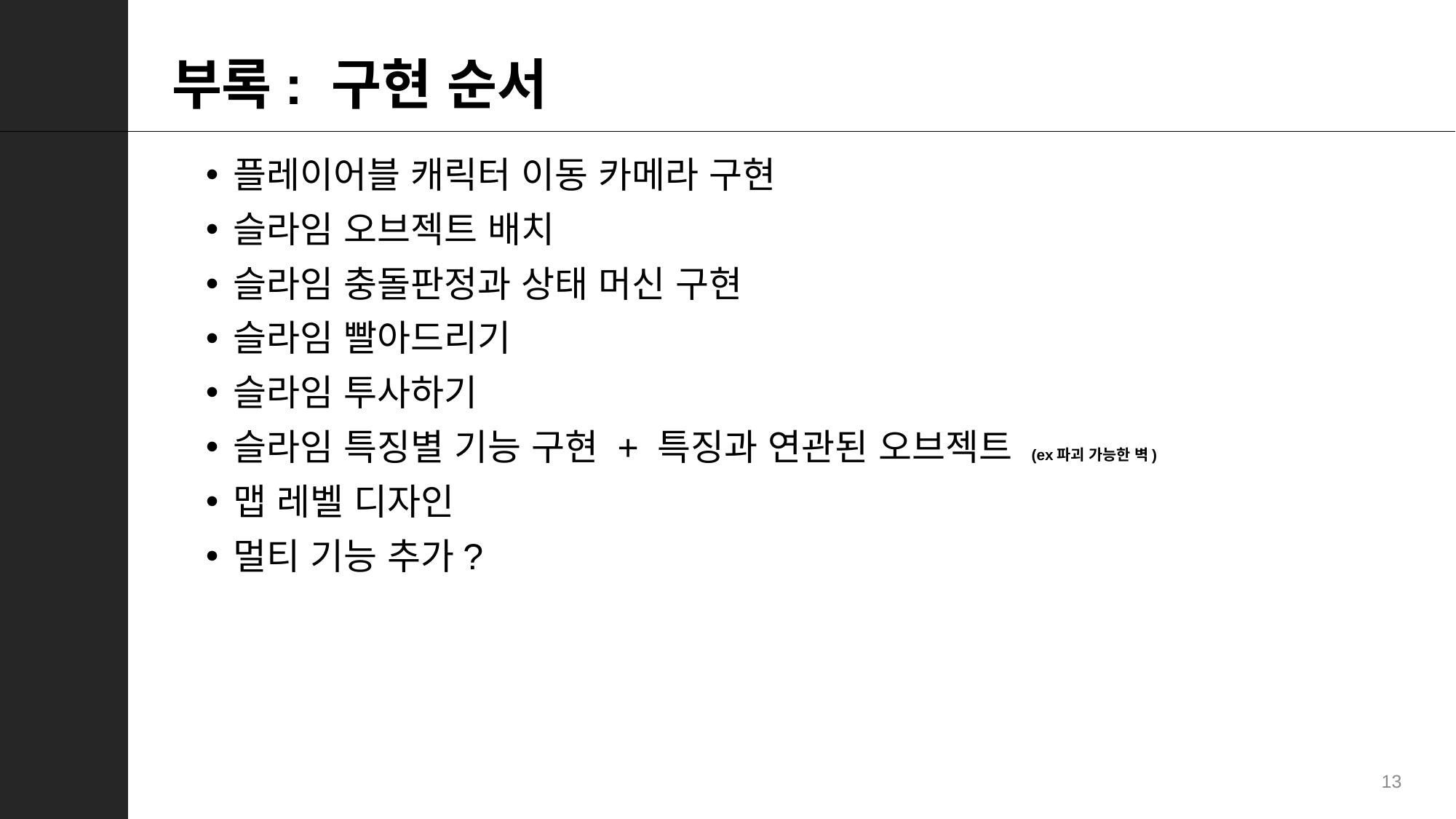

# 부록: 구현 순서
플레이어블 캐릭터 이동 카메라 구현
슬라임 오브젝트 배치
슬라임 충돌판정과 상태 머신 구현
슬라임 빨아드리기
슬라임 투사하기
슬라임 특징별 기능 구현 + 특징과 연관된 오브젝트 (ex파괴 가능한 벽)
맵 레벨 디자인
멀티 기능 추가?
13